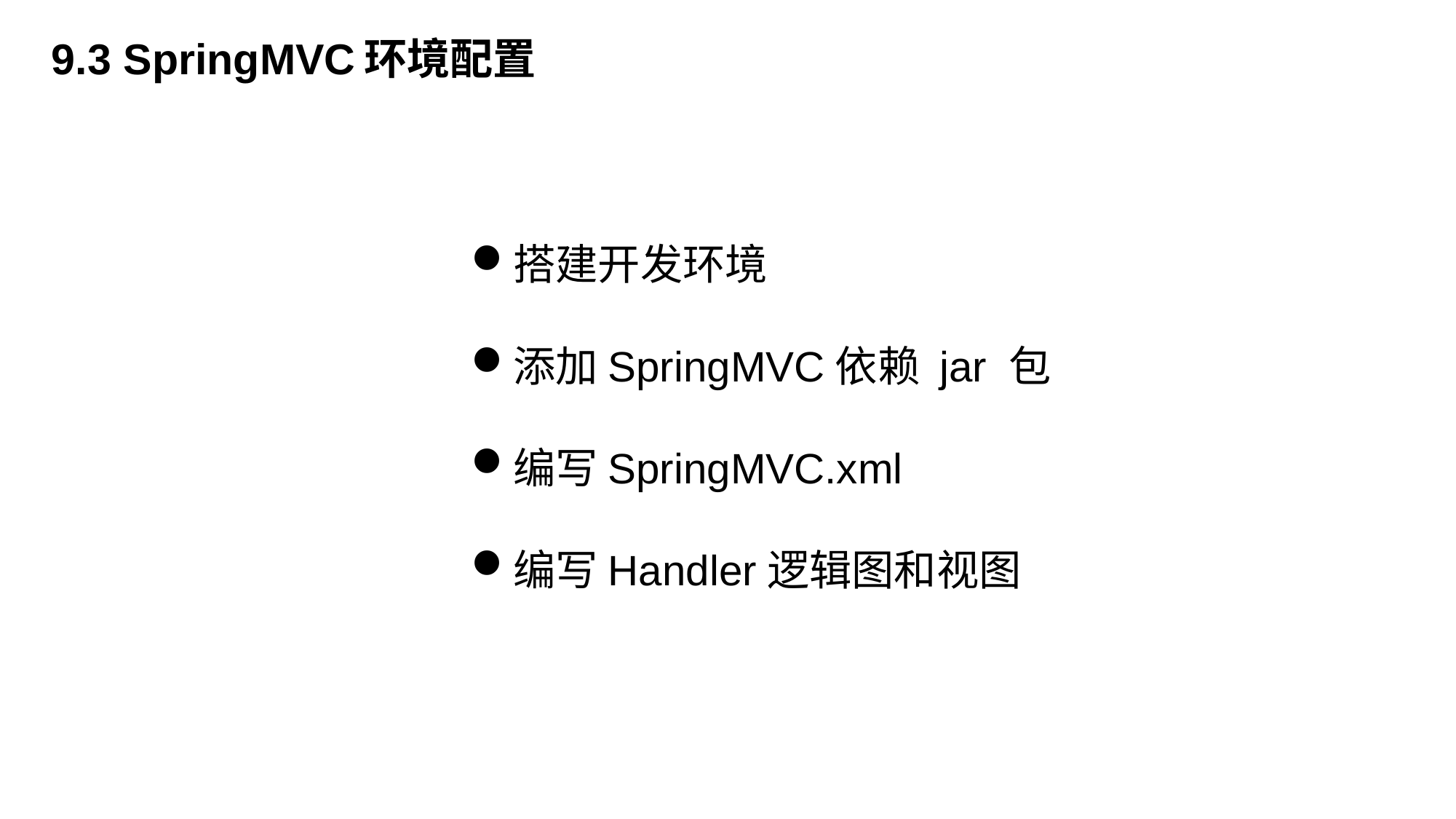

9.3 SpringMVC环境配置
搭建开发环境
添加SpringMVC依赖 jar 包
编写SpringMVC.xml
编写Handler逻辑图和视图